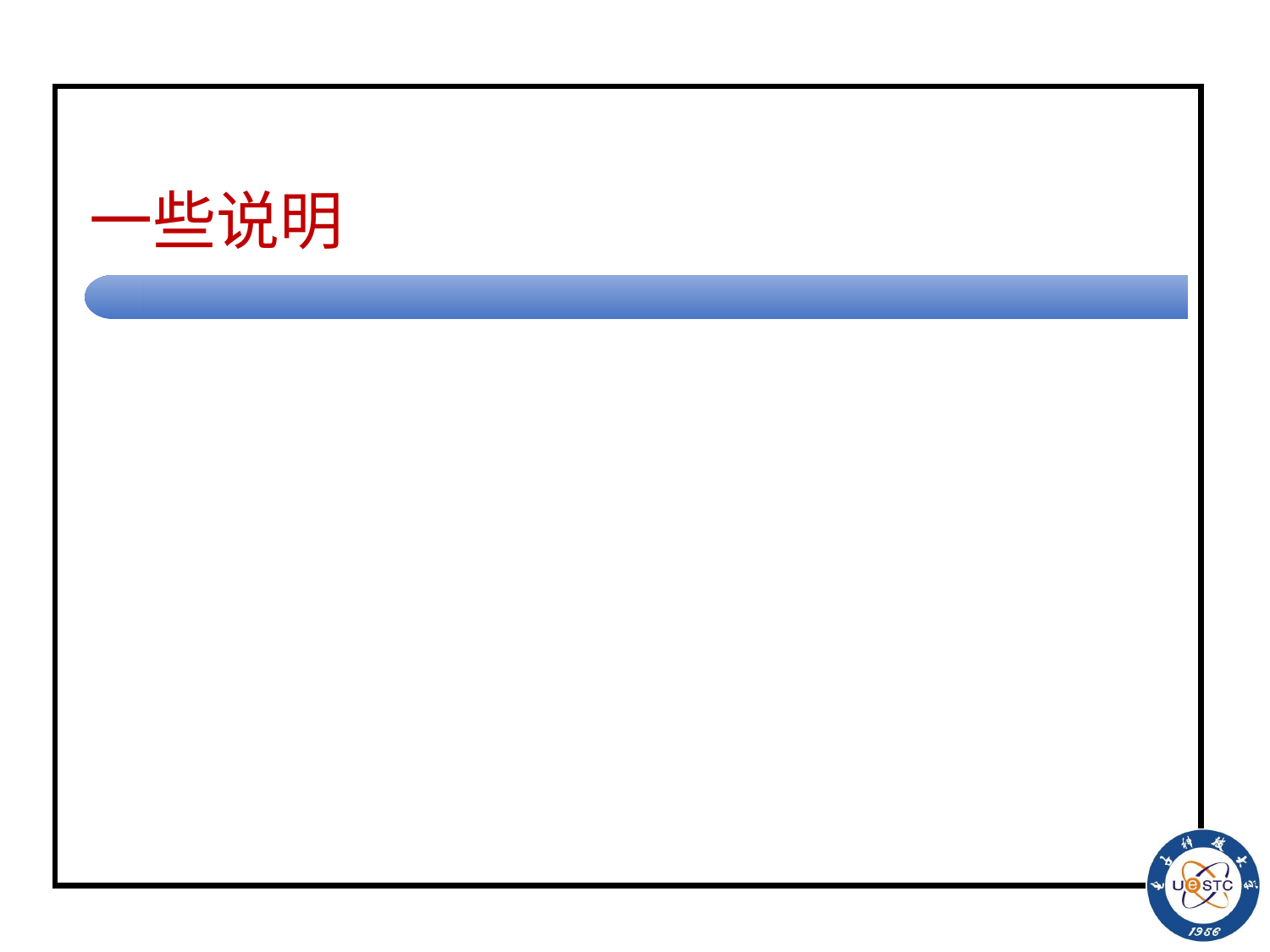

# 一些说明
三元组也可以表示为二元组：
如[q, x, y]可以记为[q, xy]，
那么n元组也可以表示为二元组，这就统一了表达方式。

也可以采用其它统一的表达方式，如：[qxy]、{xy} 、x/y ……

移位操作一般只是比较复杂的TM的识别任务中的一部分工作；
移动本身不会涉及到串的接收或拒绝问题；
复杂的TM可以继续从end_move状态开始其他的工作。